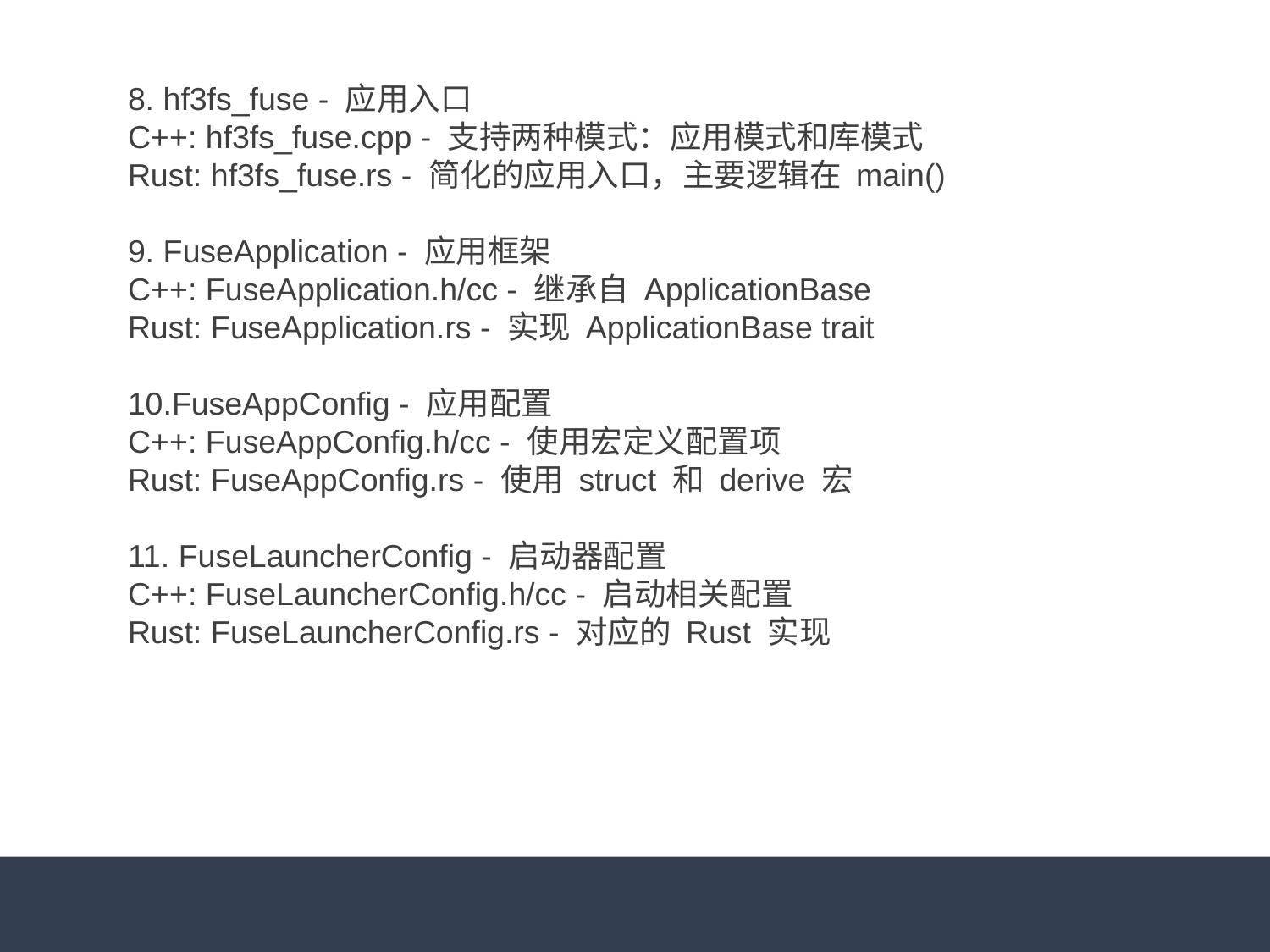

8. hf3fs_fuse - 应用入口
C++: hf3fs_fuse.cpp - 支持两种模式：应用模式和库模式
Rust: hf3fs_fuse.rs - 简化的应用入口，主要逻辑在 main()

9. FuseApplication - 应用框架
C++: FuseApplication.h/cc - 继承自 ApplicationBase
Rust: FuseApplication.rs - 实现 ApplicationBase trait

10.FuseAppConfig - 应用配置
C++: FuseAppConfig.h/cc - 使用宏定义配置项
Rust: FuseAppConfig.rs - 使用 struct 和 derive 宏

11. FuseLauncherConfig - 启动器配置
C++: FuseLauncherConfig.h/cc - 启动相关配置
Rust: FuseLauncherConfig.rs - 对应的 Rust 实现

#